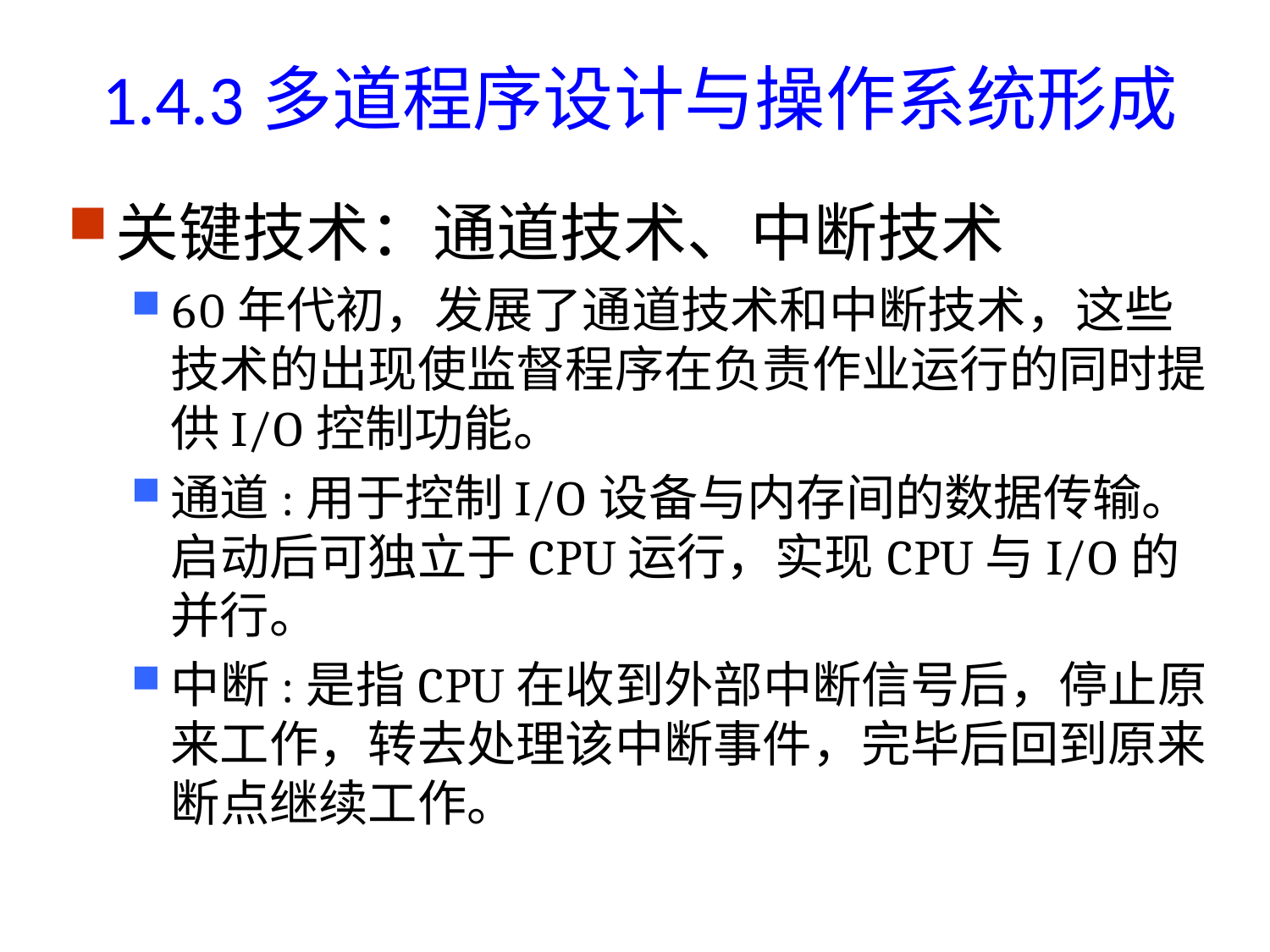

# 1.4.3多道程序设计与操作系统形成
关键技术：通道技术、中断技术
60年代初，发展了通道技术和中断技术，这些技术的出现使监督程序在负责作业运行的同时提供I/O控制功能。
通道:用于控制I/O设备与内存间的数据传输。启动后可独立于CPU运行，实现CPU与I/O的并行。
中断:是指CPU在收到外部中断信号后，停止原来工作，转去处理该中断事件，完毕后回到原来断点继续工作。